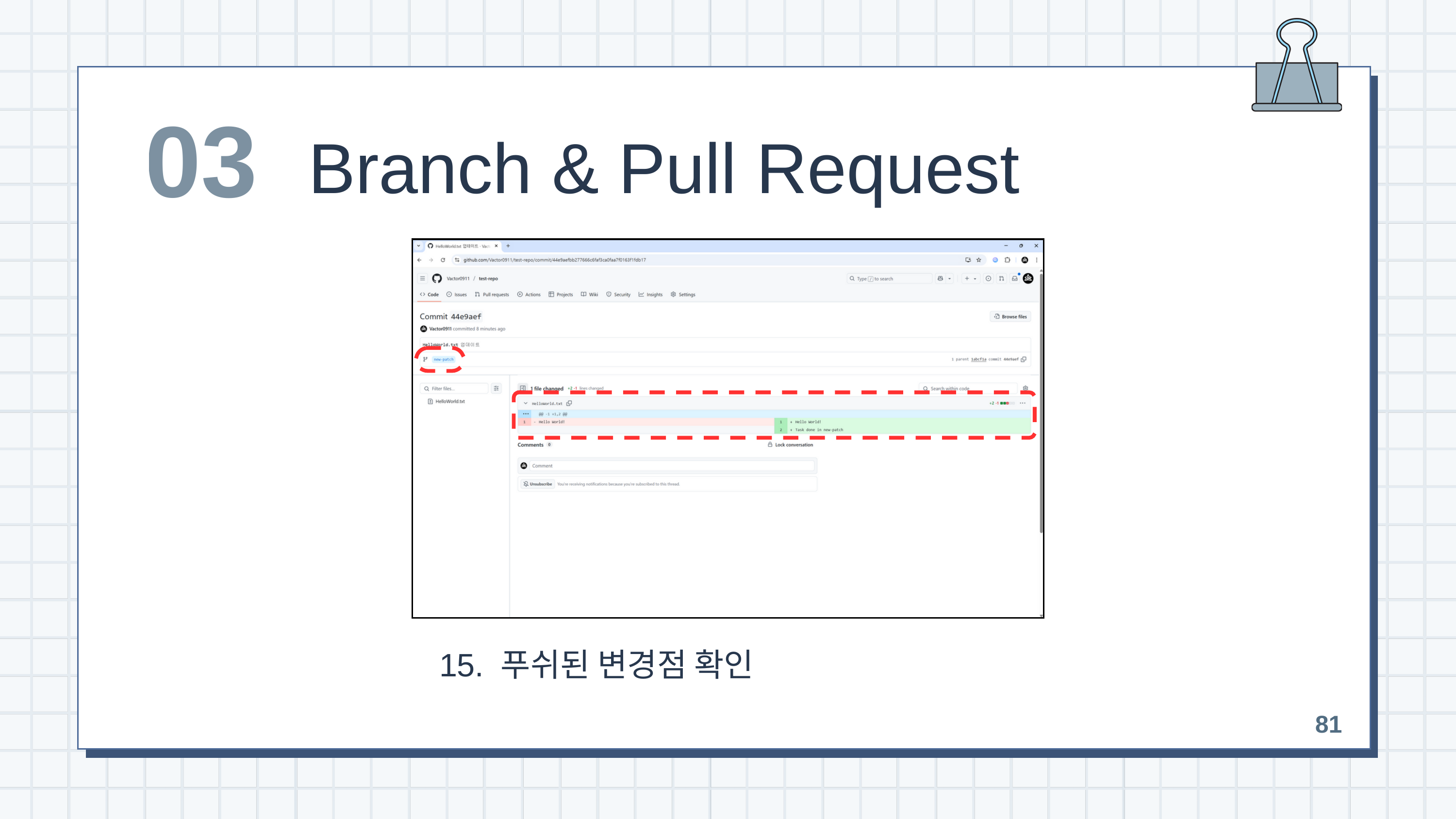

03
Branch & Pull Request

   15. 푸쉬된 변경점 확인
81